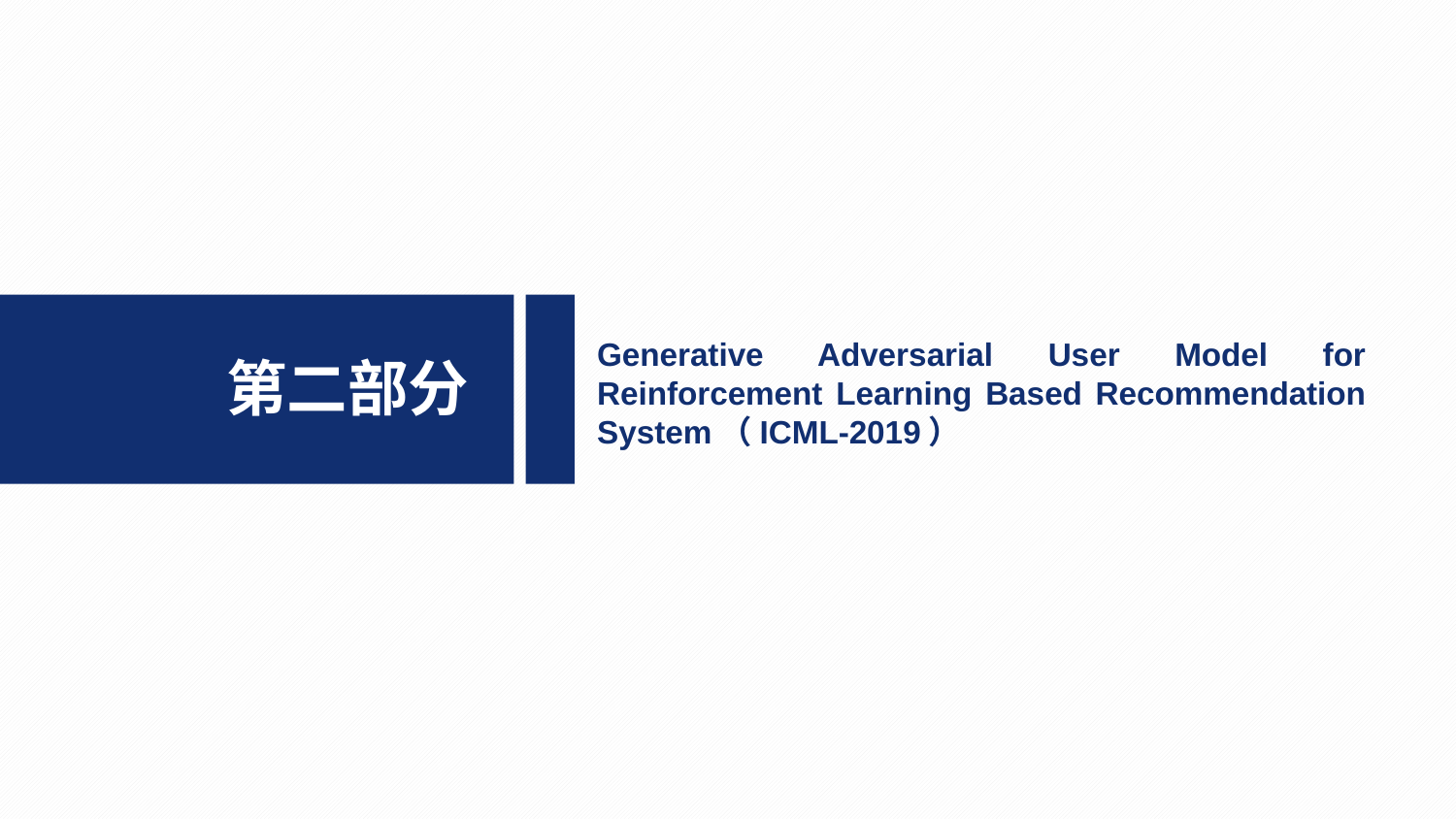

Generative Adversarial User Model for Reinforcement Learning Based Recommendation System（ICML-2019）
第二部分